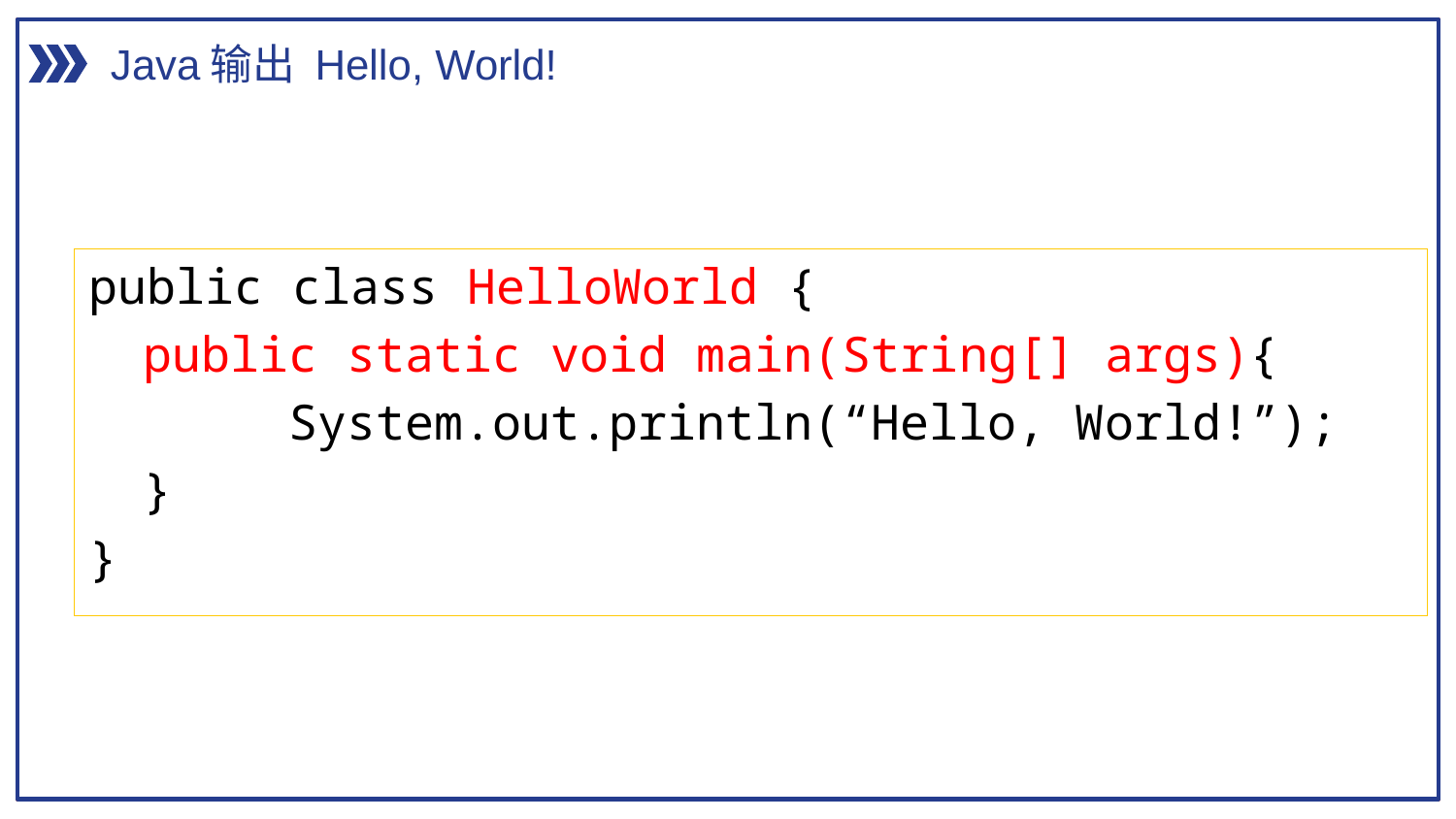

Java输出 Hello, World!

public class HelloWorld {
	public static void main(String[] args){
		System.out.println(“Hello, World!”);
	}
}